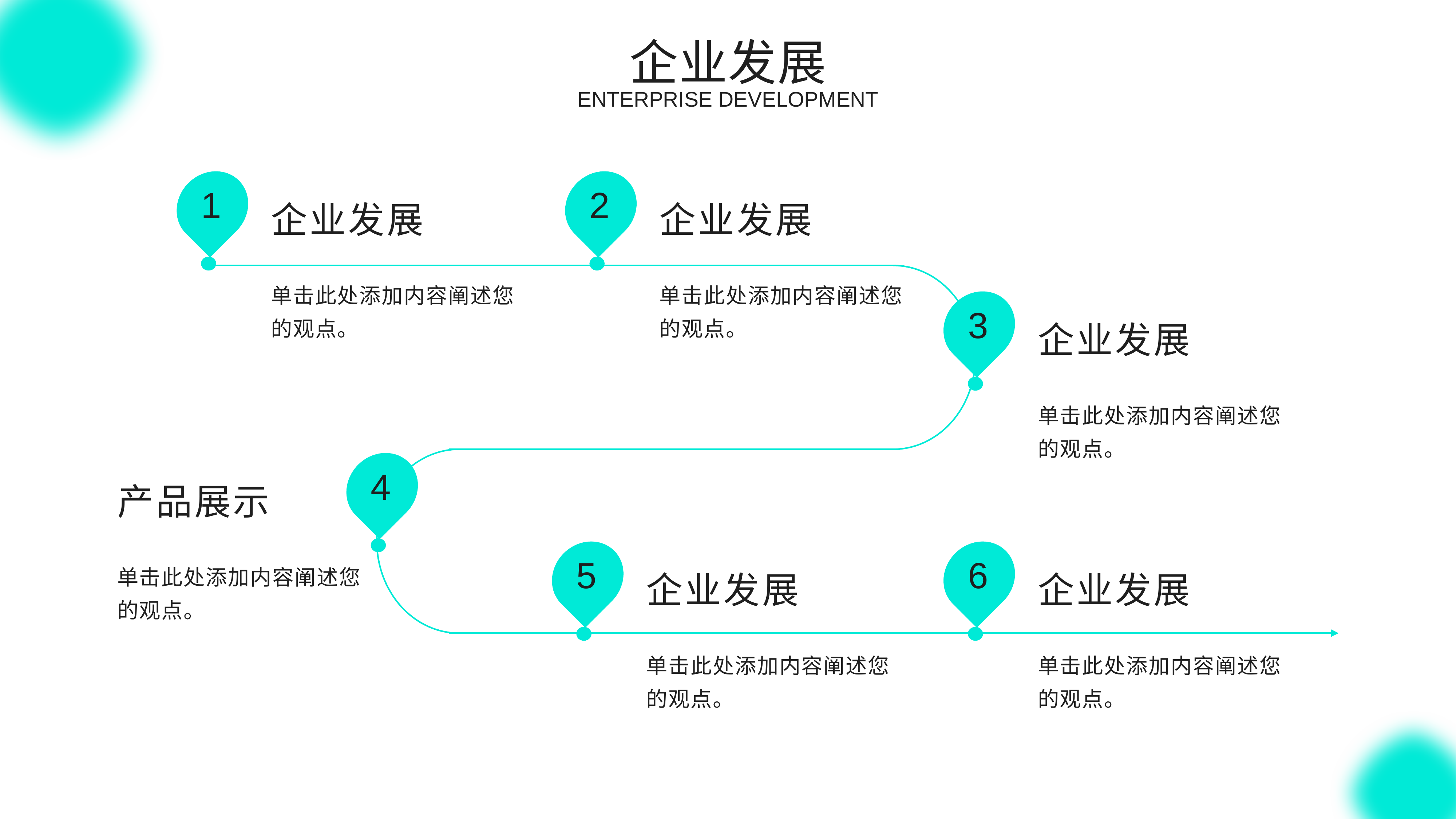

01
# 企业发展
Company Introduction
Enterprise development

1
2
企业发展
企业发展

单击此处添加内容阐述您的观点。
单击此处添加内容阐述您的观点。

3
企业发展

单击此处添加内容阐述您的观点。

4
产品展示

5
6
单击此处添加内容阐述您的观点。
企业发展
企业发展

单击此处添加内容阐述您的观点。
单击此处添加内容阐述您的观点。